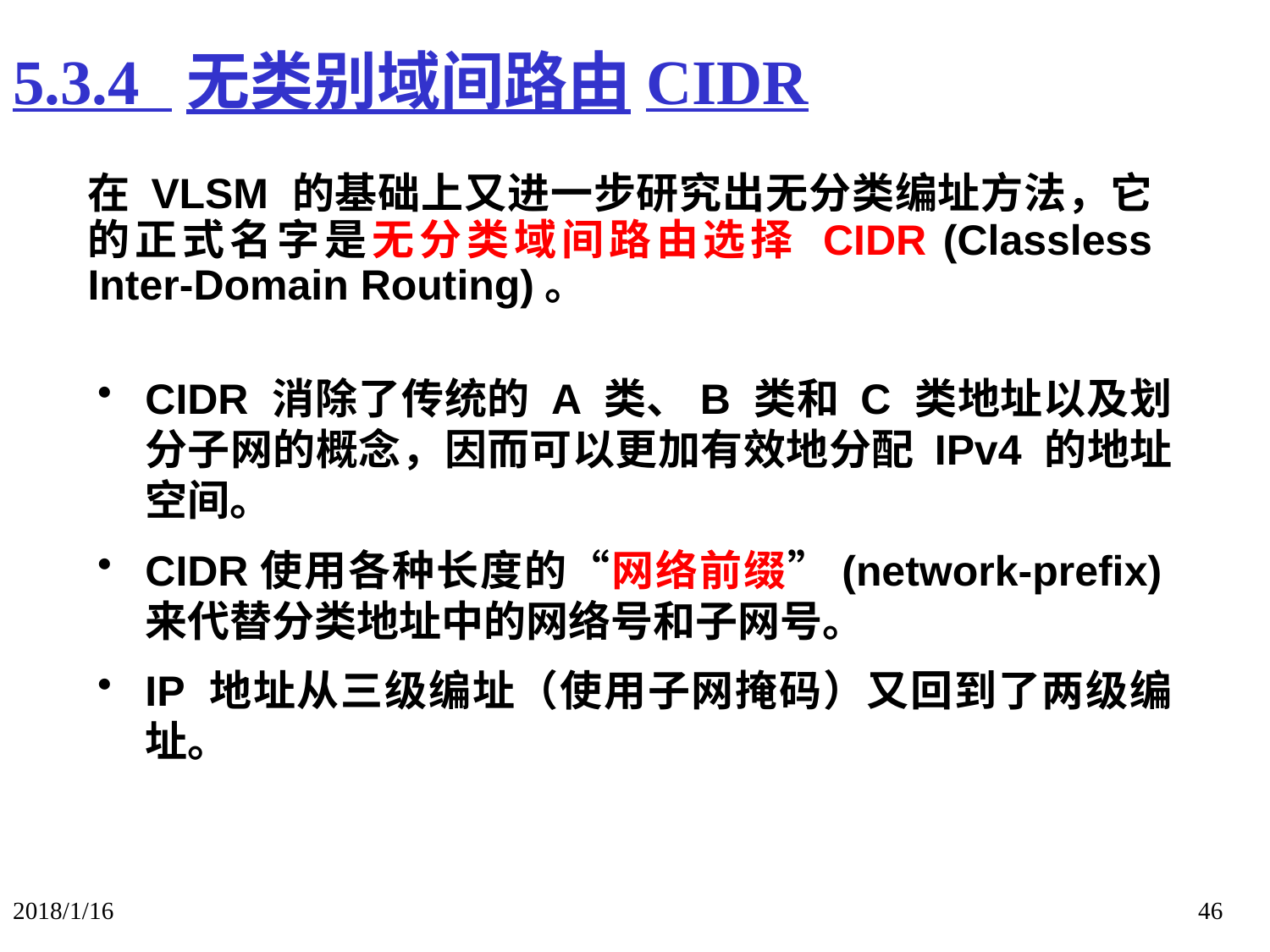

# 5.3.4  无类别域间路由CIDR
在 VLSM 的基础上又进一步研究出无分类编址方法，它的正式名字是无分类域间路由选择 CIDR (Classless Inter-Domain Routing)。
CIDR 消除了传统的 A 类、B 类和 C 类地址以及划分子网的概念，因而可以更加有效地分配 IPv4 的地址空间。
CIDR使用各种长度的“网络前缀”(network-prefix)来代替分类地址中的网络号和子网号。
IP 地址从三级编址（使用子网掩码）又回到了两级编址。
2018/1/16
46